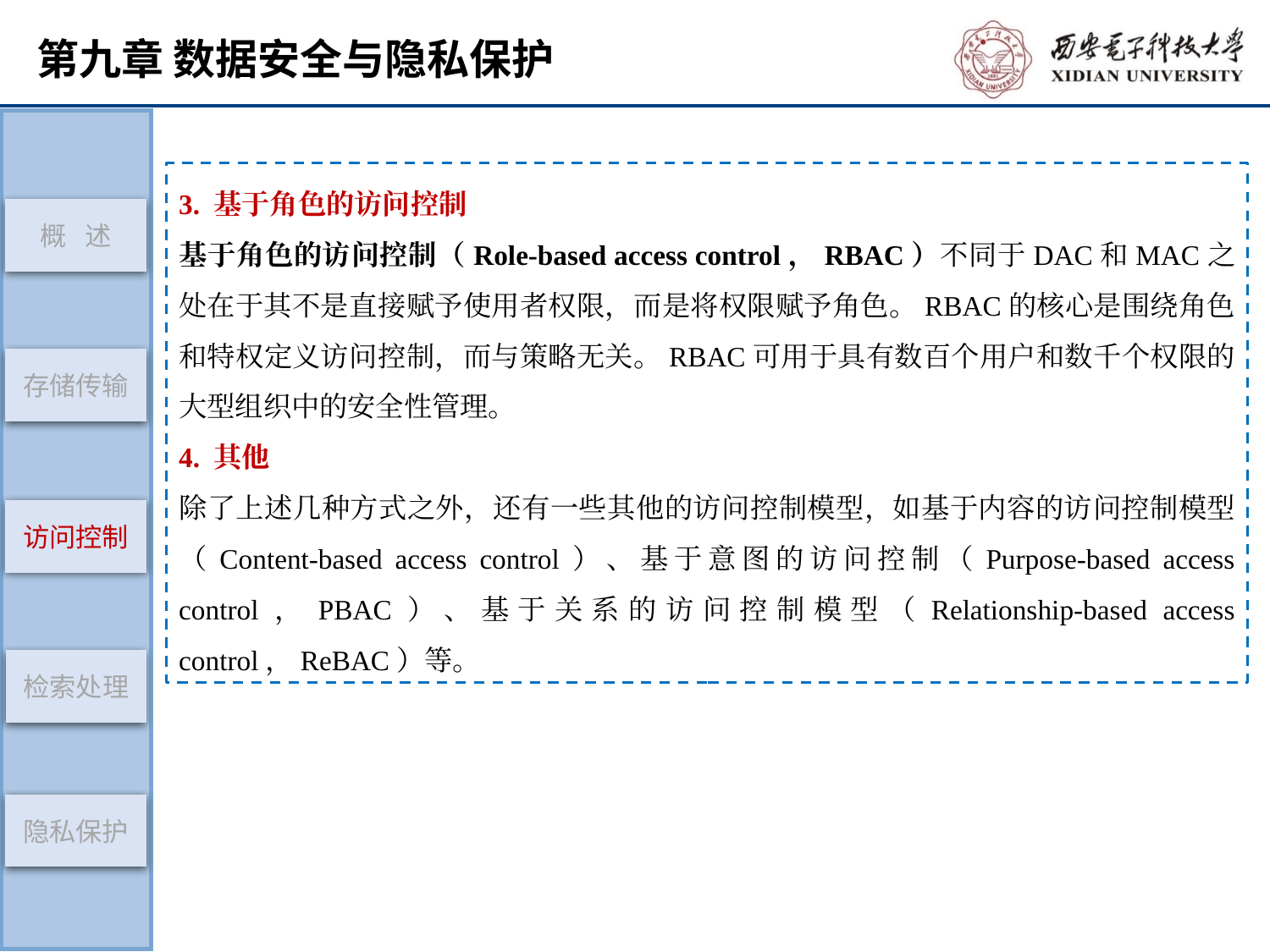

概   述
访问控制
检索处理
隐私保护
存储传输
3. 基于角色的访问控制
基于角色的访问控制（Role-based access control，RBAC）不同于DAC和MAC之处在于其不是直接赋予使用者权限，而是将权限赋予角色。RBAC的核心是围绕角色和特权定义访问控制，而与策略无关。RBAC可用于具有数百个用户和数千个权限的大型组织中的安全性管理。
4. 其他
除了上述几种方式之外，还有一些其他的访问控制模型，如基于内容的访问控制模型（Content-based access control）、基于意图的访问控制（Purpose-based access control，PBAC）、基于关系的访问控制模型（Relationship-based access control，ReBAC）等。